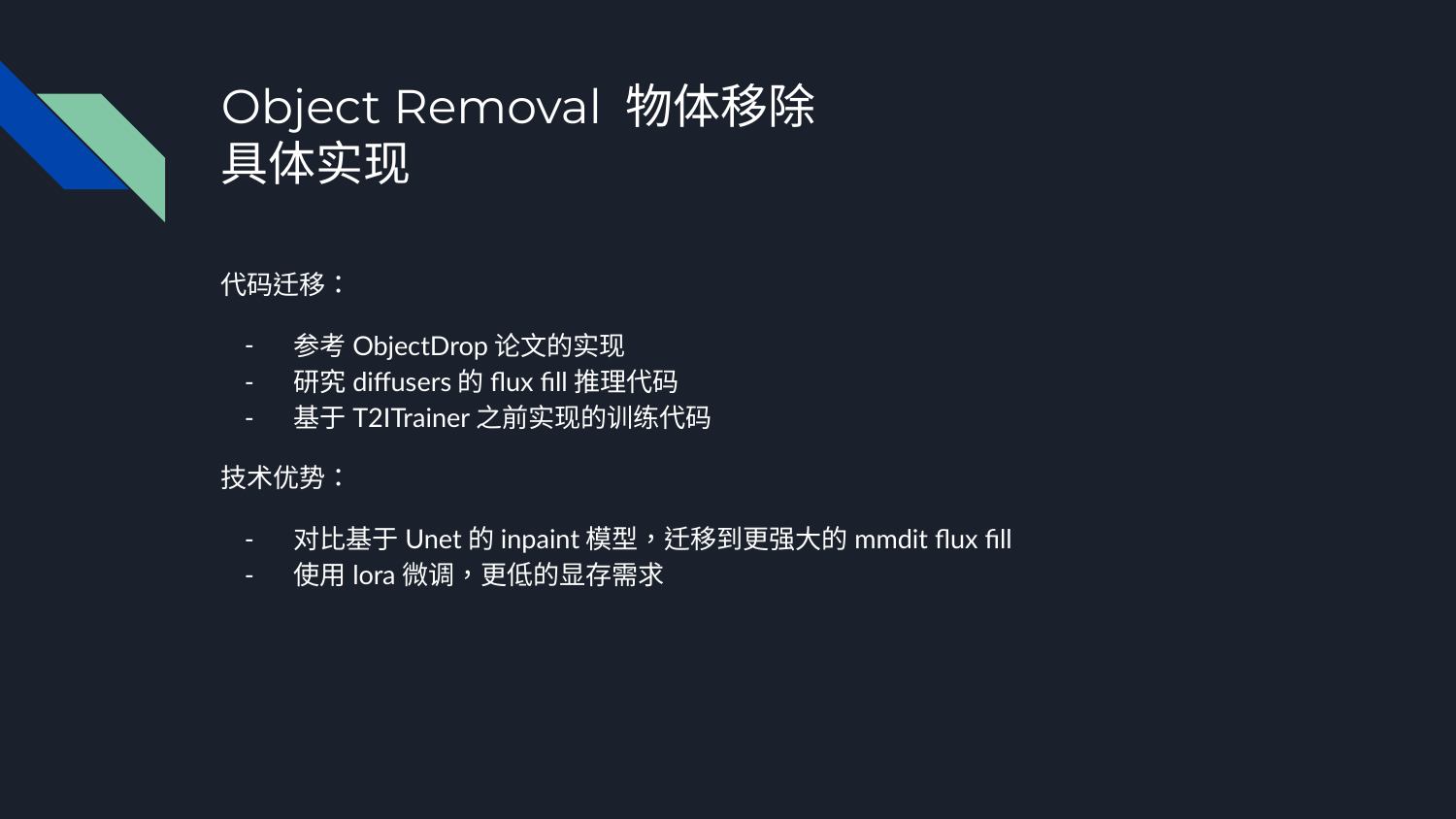

# Object Removal 物体移除
具体实现
代码迁移：
参考ObjectDrop论文的实现
研究diffusers的flux fill推理代码
基于T2ITrainer之前实现的训练代码
技术优势：
对比基于Unet的inpaint模型，迁移到更强大的mmdit flux fill
使用lora微调，更低的显存需求